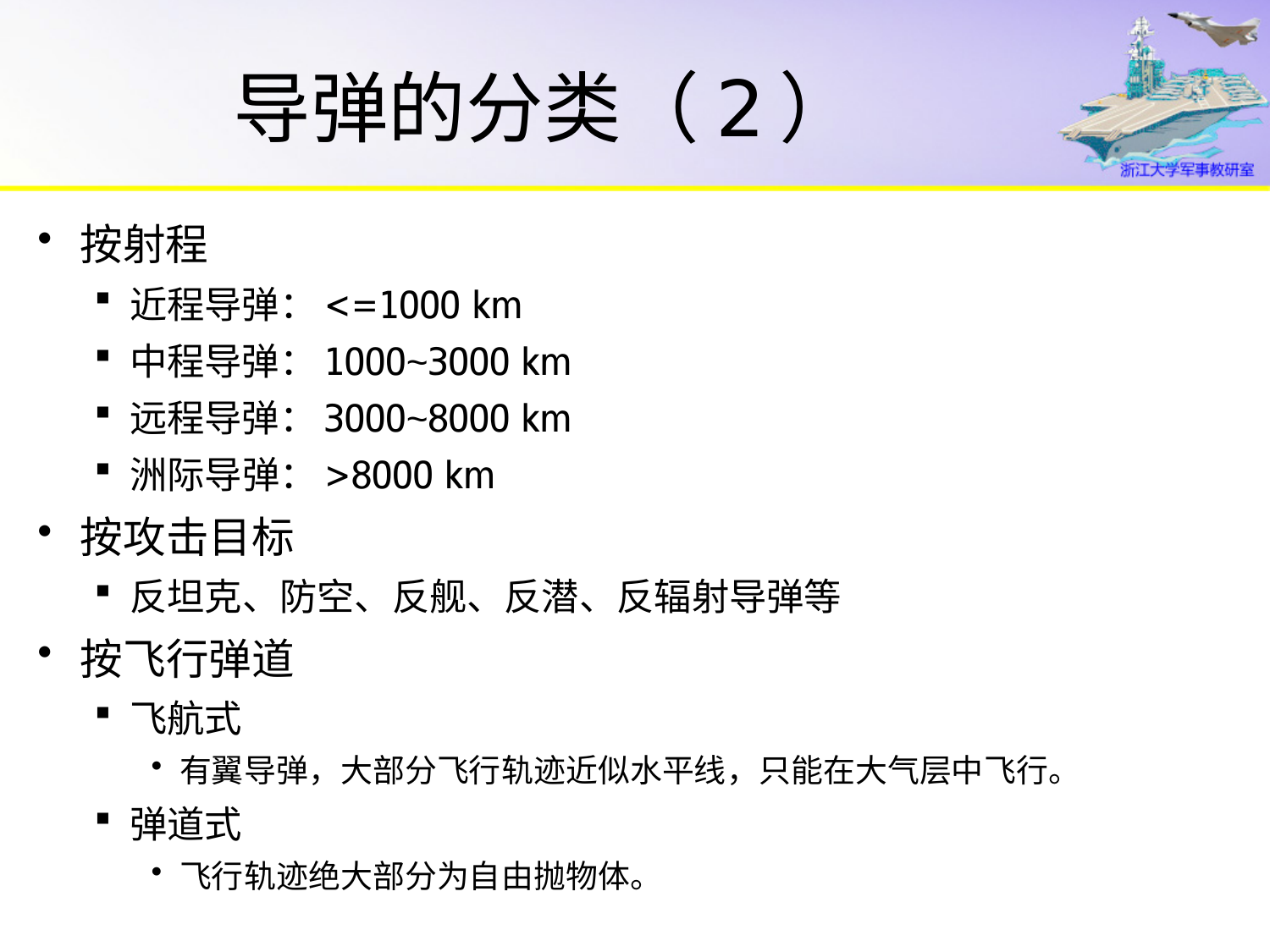

# 导弹的分类（2）
按射程
近程导弹：<=1000 km
中程导弹：1000~3000 km
远程导弹：3000~8000 km
洲际导弹：>8000 km
按攻击目标
反坦克、防空、反舰、反潜、反辐射导弹等
按飞行弹道
飞航式
有翼导弹，大部分飞行轨迹近似水平线，只能在大气层中飞行。
弹道式
飞行轨迹绝大部分为自由抛物体。